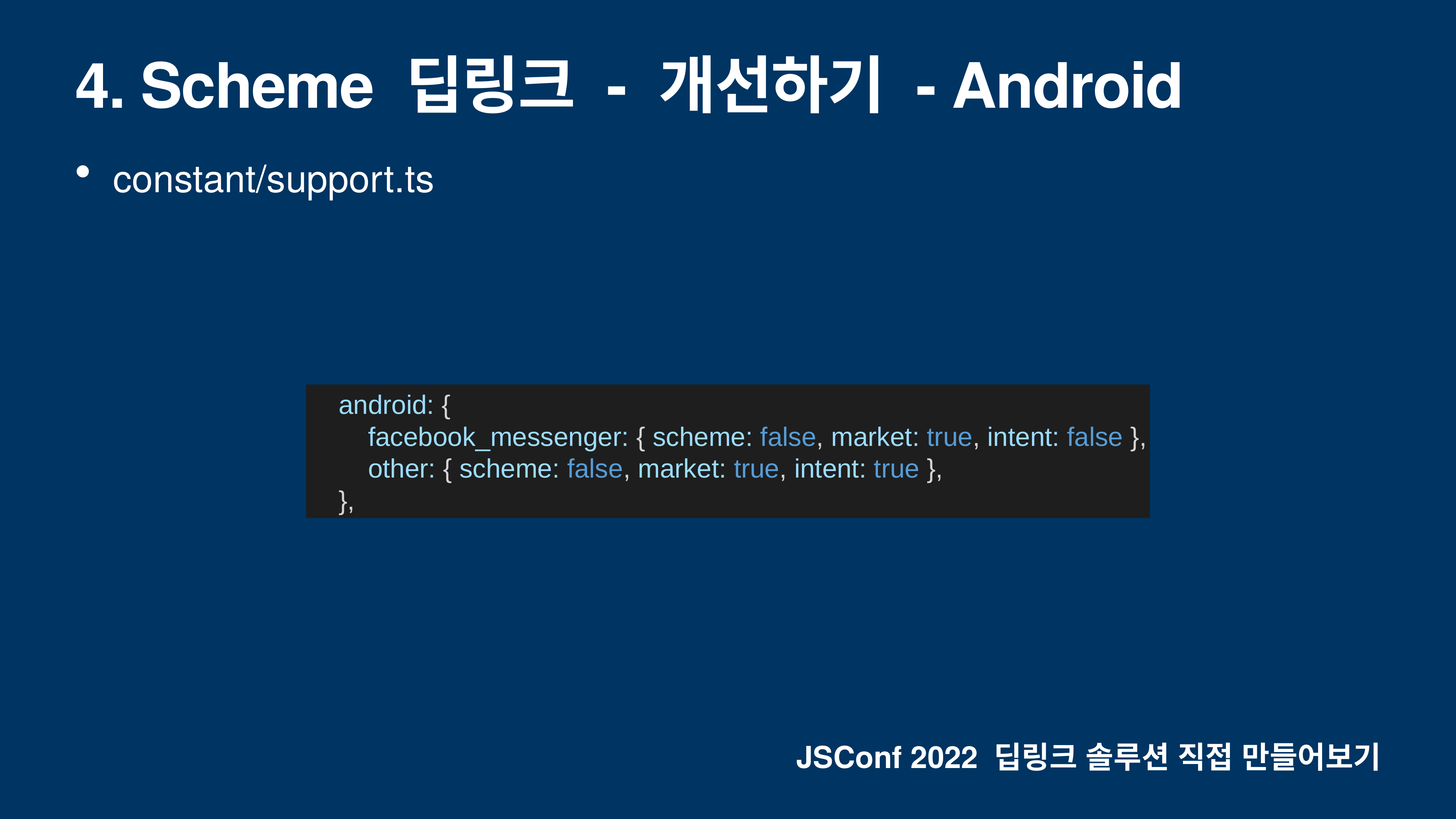

# 4. Scheme 딥링크 - 개선하기 - Android
constant/support.ts
    android: {
        facebook_messenger: { scheme: false, market: true, intent: false },
        other: { scheme: false, market: true, intent: true },
    },
JSConf 2022 딥링크 솔루션 직접 만들어보기